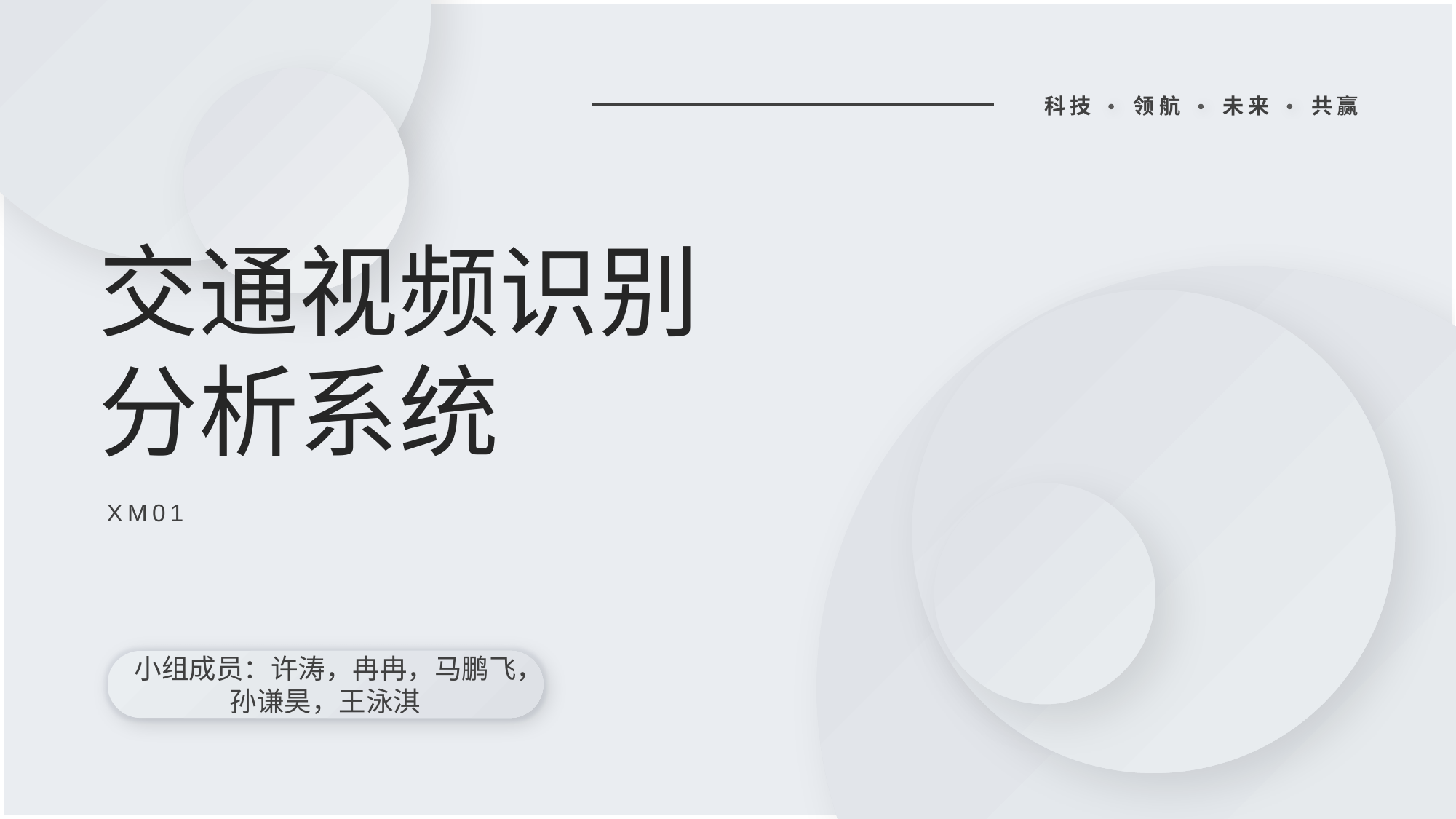

科技
领航
未来
共赢

交通视频识别分析系统

XM01
小组成员：许涛，冉冉，马鹏飞，孙谦昊，王泳淇